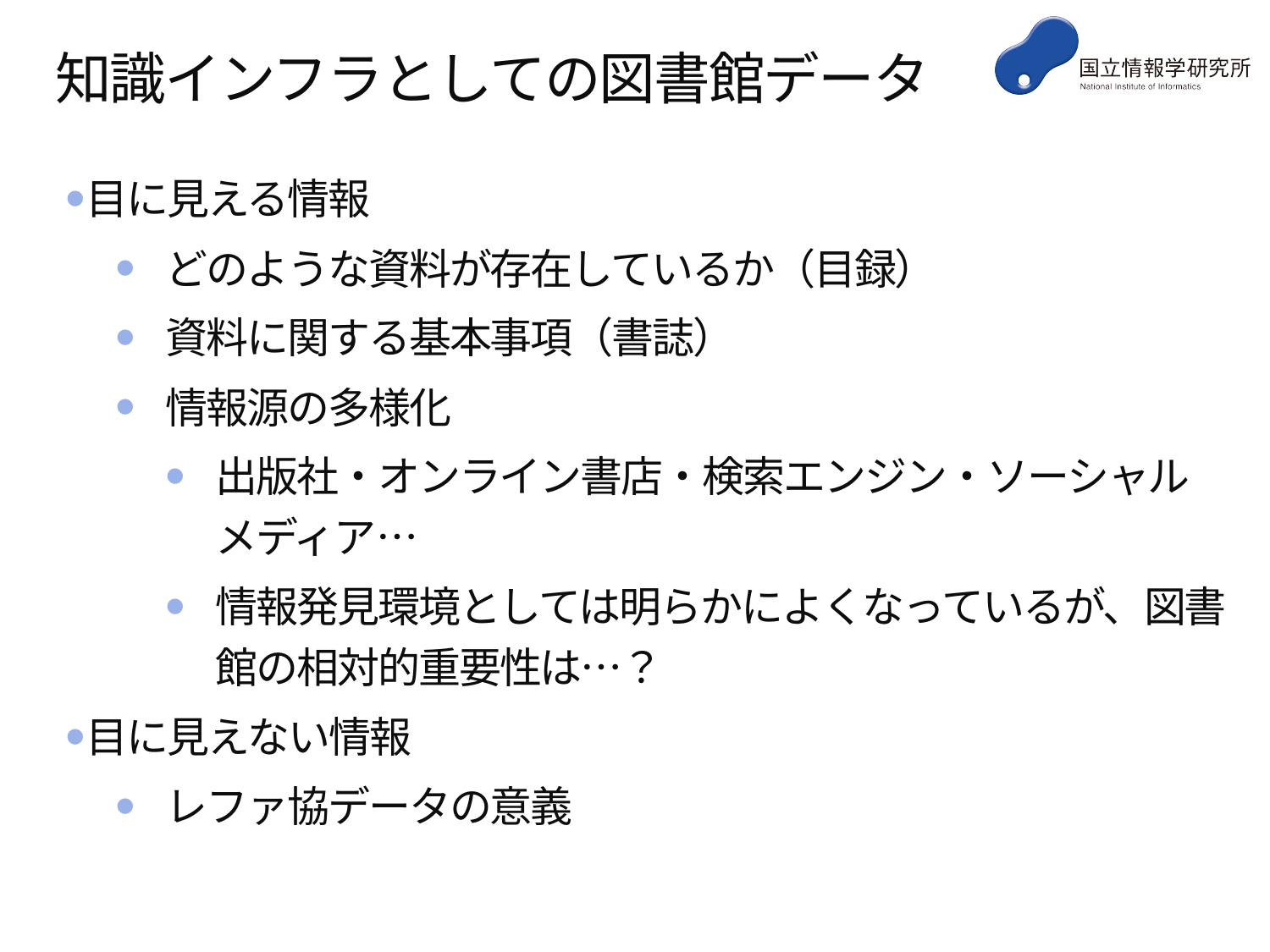

# 知識インフラとしての図書館データ
目に見える情報
どのような資料が存在しているか（目録）
資料に関する基本事項（書誌）
情報源の多様化
出版社・オンライン書店・検索エンジン・ソーシャルメディア…
情報発見環境としては明らかによくなっているが、図書館の相対的重要性は…？
目に見えない情報
レファ協データの意義